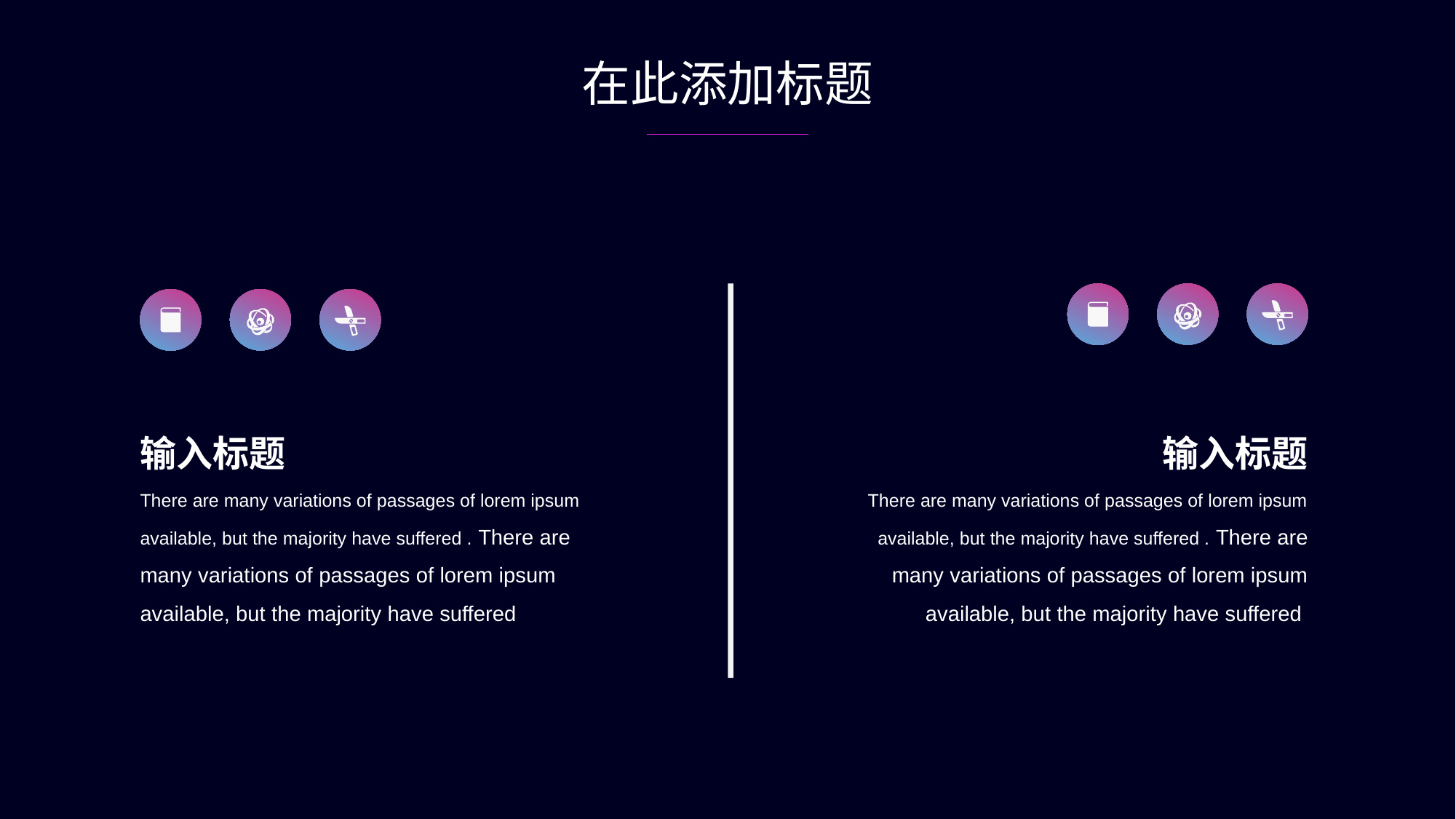

在此添加标题

输入标题
There are many variations of passages of lorem ipsum available, but the majority have suffered . There are many variations of passages of lorem ipsum available, but the majority have suffered
输入标题
There are many variations of passages of lorem ipsum available, but the majority have suffered . There are many variations of passages of lorem ipsum available, but the majority have suffered